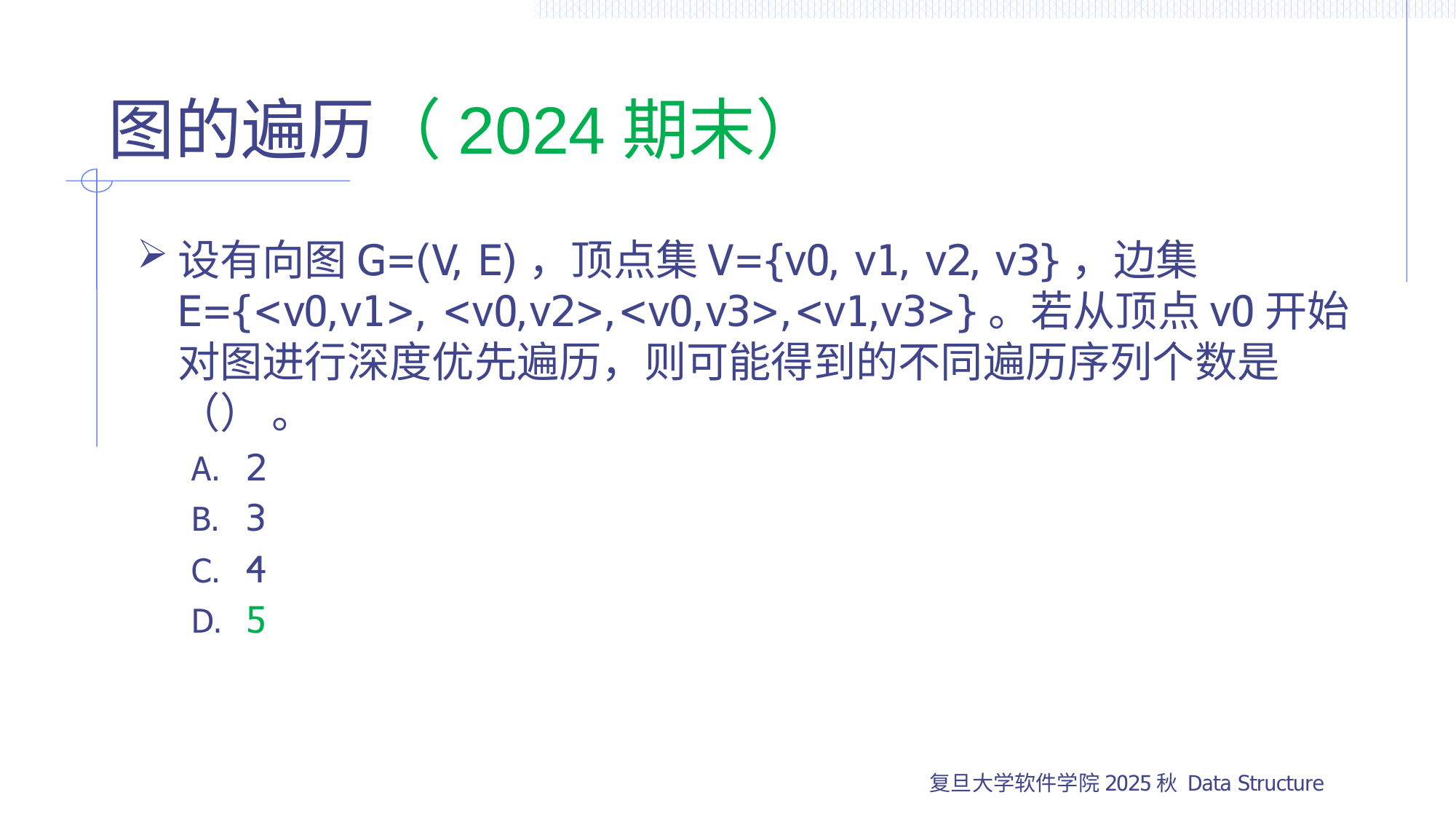

# 图的遍历（2024期末）
设有向图G=(V, E)，顶点集V={v0, v1, v2, v3}，边集E={<v0,v1>, <v0,v2>,<v0,v3>,<v1,v3>}。若从顶点v0开始对图进行深度优先遍历，则可能得到的不同遍历序列个数是（） 。
2
3
4
5